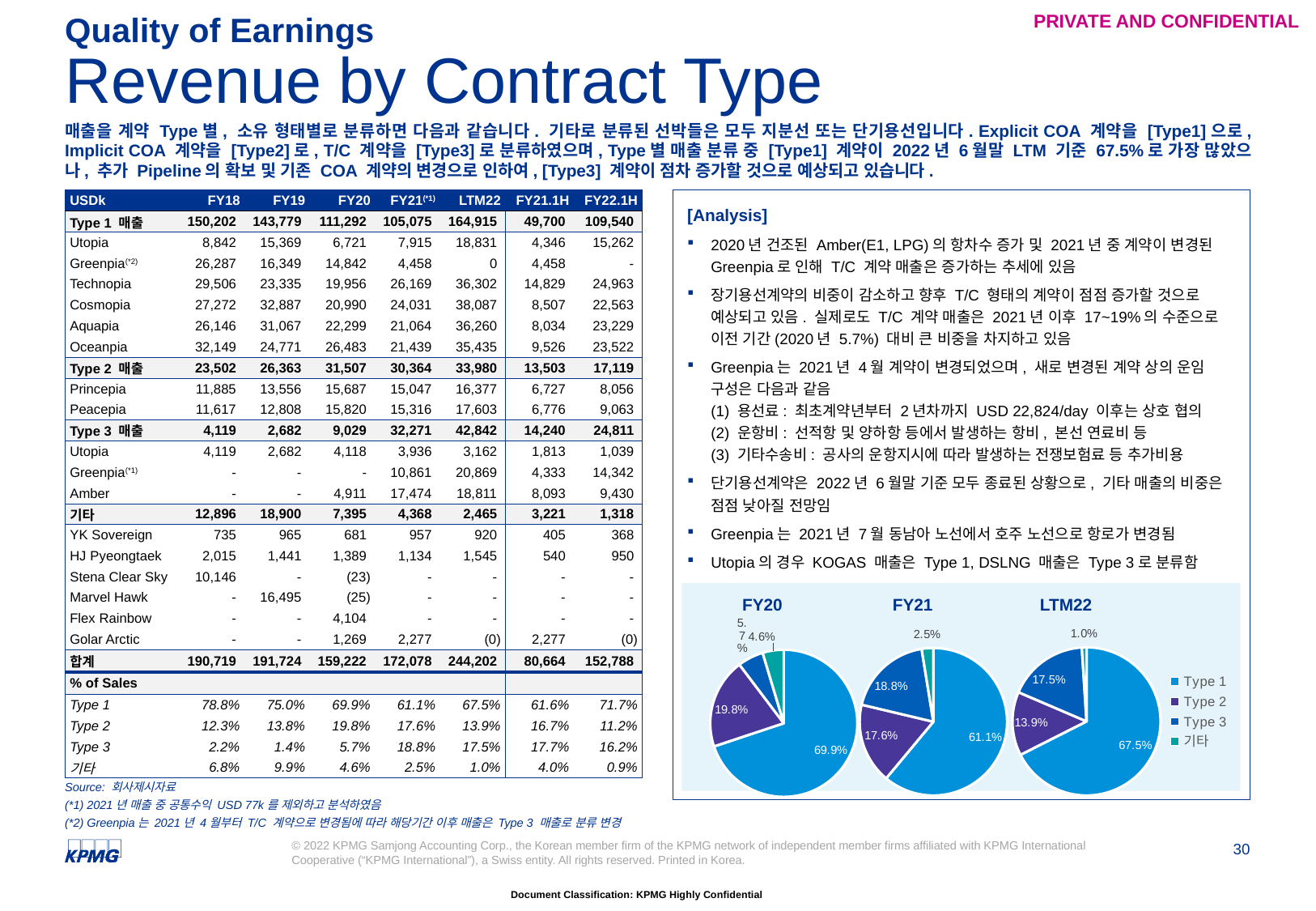

Quality of Earnings
# Revenue by Contract Type
매출을 계약 Type별, 소유 형태별로 분류하면 다음과 같습니다. 기타로 분류된 선박들은 모두 지분선 또는 단기용선입니다. Explicit COA 계약을 [Type1]으로, Implicit COA 계약을 [Type2]로, T/C 계약을 [Type3]로 분류하였으며, Type별 매출 분류 중 [Type1] 계약이 2022년 6월말 LTM 기준 67.5%로 가장 많았으나, 추가 Pipeline의 확보 및 기존 COA 계약의 변경으로 인하여, [Type3] 계약이 점차 증가할 것으로 예상되고 있습니다.
| USDk | FY18 | FY19 | FY20 | FY21(\*1) | LTM22 | FY21.1H | FY22.1H |
| --- | --- | --- | --- | --- | --- | --- | --- |
| Type 1 매출 | 150,202 | 143,779 | 111,292 | 105,075 | 164,915 | 49,700 | 109,540 |
| Utopia | 8,842 | 15,369 | 6,721 | 7,915 | 18,831 | 4,346 | 15,262 |
| Greenpia(\*2) | 26,287 | 16,349 | 14,842 | 4,458 | 0 | 4,458 | - |
| Technopia | 29,506 | 23,335 | 19,956 | 26,169 | 36,302 | 14,829 | 24,963 |
| Cosmopia | 27,272 | 32,887 | 20,990 | 24,031 | 38,087 | 8,507 | 22,563 |
| Aquapia | 26,146 | 31,067 | 22,299 | 21,064 | 36,260 | 8,034 | 23,229 |
| Oceanpia | 32,149 | 24,771 | 26,483 | 21,439 | 35,435 | 9,526 | 23,522 |
| Type 2 매출 | 23,502 | 26,363 | 31,507 | 30,364 | 33,980 | 13,503 | 17,119 |
| Princepia | 11,885 | 13,556 | 15,687 | 15,047 | 16,377 | 6,727 | 8,056 |
| Peacepia | 11,617 | 12,808 | 15,820 | 15,316 | 17,603 | 6,776 | 9,063 |
| Type 3 매출 | 4,119 | 2,682 | 9,029 | 32,271 | 42,842 | 14,240 | 24,811 |
| Utopia | 4,119 | 2,682 | 4,118 | 3,936 | 3,162 | 1,813 | 1,039 |
| Greenpia(\*1) | - | - | - | 10,861 | 20,869 | 4,333 | 14,342 |
| Amber | - | - | 4,911 | 17,474 | 18,811 | 8,093 | 9,430 |
| 기타 | 12,896 | 18,900 | 7,395 | 4,368 | 2,465 | 3,221 | 1,318 |
| YK Sovereign | 735 | 965 | 681 | 957 | 920 | 405 | 368 |
| HJ Pyeongtaek | 2,015 | 1,441 | 1,389 | 1,134 | 1,545 | 540 | 950 |
| Stena Clear Sky | 10,146 | - | (23) | - | - | - | - |
| Marvel Hawk | - | 16,495 | (25) | - | - | - | - |
| Flex Rainbow | - | - | 4,104 | - | - | - | - |
| Golar Arctic | - | - | 1,269 | 2,277 | (0) | 2,277 | (0) |
| 합계 | 190,719 | 191,724 | 159,222 | 172,078 | 244,202 | 80,664 | 152,788 |
| % of Sales |  |  |  |  |  |  |  |
| Type 1 | 78.8% | 75.0% | 69.9% | 61.1% | 67.5% | 61.6% | 71.7% |
| Type 2 | 12.3% | 13.8% | 19.8% | 17.6% | 13.9% | 16.7% | 11.2% |
| Type 3 | 2.2% | 1.4% | 5.7% | 18.8% | 17.5% | 17.7% | 16.2% |
| 기타 | 6.8% | 9.9% | 4.6% | 2.5% | 1.0% | 4.0% | 0.9% |
[Analysis]
2020년 건조된 Amber(E1, LPG)의 항차수 증가 및 2021년 중 계약이 변경된 Greenpia로 인해 T/C 계약 매출은 증가하는 추세에 있음
장기용선계약의 비중이 감소하고 향후 T/C 형태의 계약이 점점 증가할 것으로 예상되고 있음. 실제로도 T/C 계약 매출은 2021년 이후 17~19%의 수준으로 이전 기간(2020년 5.7%) 대비 큰 비중을 차지하고 있음
Greenpia는 2021년 4월 계약이 변경되었으며, 새로 변경된 계약 상의 운임 구성은 다음과 같음
(1) 용선료: 최초계약년부터 2년차까지 USD 22,824/day 이후는 상호 협의
(2) 운항비: 선적항 및 양하항 등에서 발생하는 항비, 본선 연료비 등
(3) 기타수송비: 공사의 운항지시에 따라 발생하는 전쟁보험료 등 추가비용
단기용선계약은 2022년 6월말 기준 모두 종료된 상황으로, 기타 매출의 비중은 점점 낮아질 전망임
Greenpia는 2021년 7월 동남아 노선에서 호주 노선으로 항로가 변경됨
Utopia의 경우 KOGAS 매출은 Type 1, DSLNG 매출은 Type 3로 분류함

FY20
FY21
LTM22

### Chart

| Category |  |
|---|---|
| Type 1 | 0.6753241159268816 |
| Type 2 | 0.13914547805027944 |
| Type 3 | 0.1754381865836988 |
| 기타 | 0.010092219439140114 |

### Chart

| Category |  |
|---|---|
| Type 1 | 0.6106284263008597 |
| Type 2 | 0.17645359183679368 |
| Type 3 | 0.18753629328491694 |
| 기타 | 0.02538168857742954 |

### Chart

| Category |  |
|---|---|
| Type 1 | 0.6989721327804495 |
| Type 2 | 0.19788153624910032 |
| Type 3 | 0.056704493473211555 |
| 기타 | 0.04644183749723856 |
Source: 회사제시자료
(*1) 2021년 매출 중 공통수익 USD 77k를 제외하고 분석하였음
(*2) Greenpia는 2021년 4월부터 T/C 계약으로 변경됨에 따라 해당기간 이후 매출은 Type 3 매출로 분류 변경